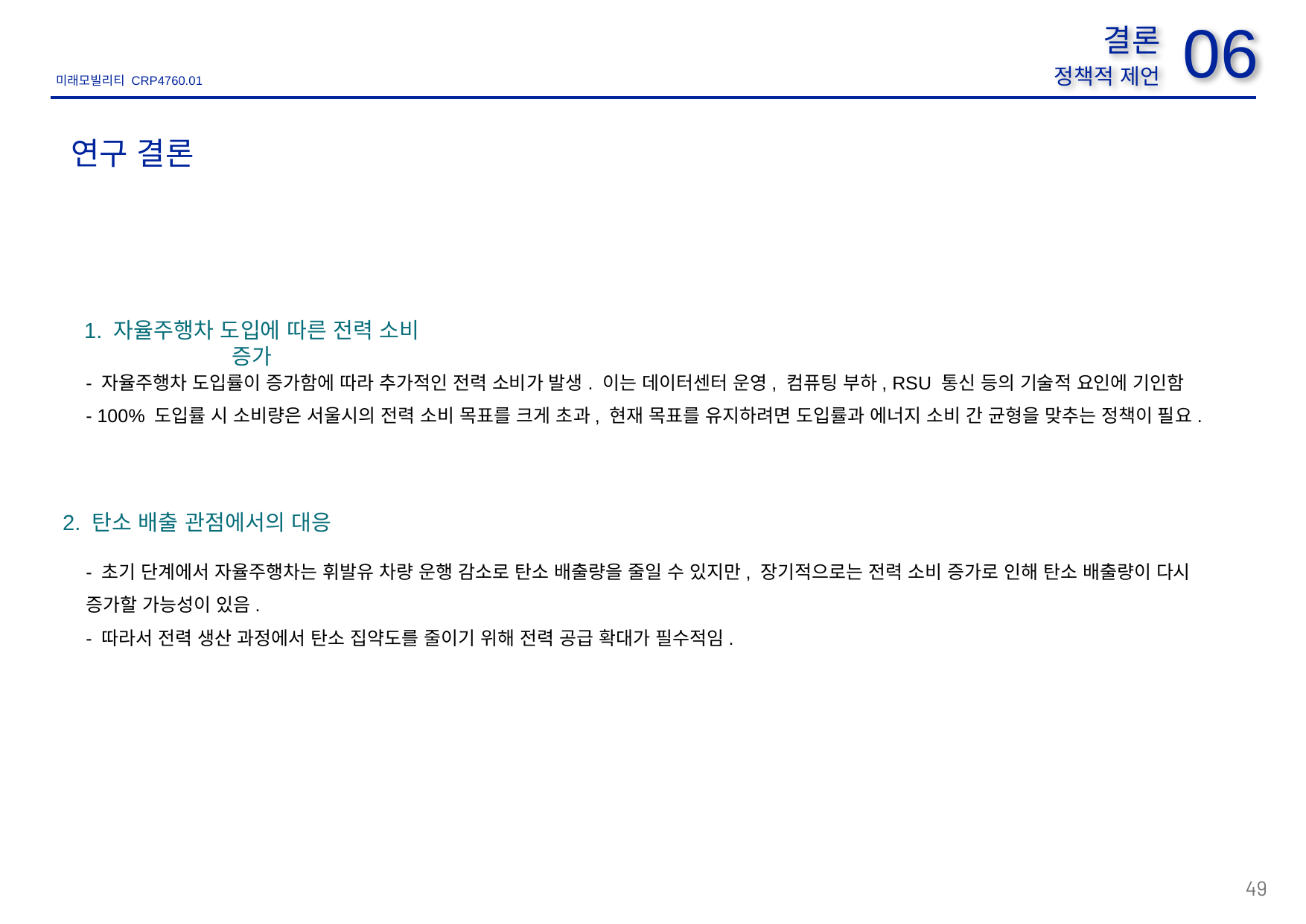

사진 대상지가 아닌 검토범위가 들어간 사진으로 교체
06
결론
정책적 제언
연구 결론
1. 자율주행차 도입에 따른 전력 소비 증가
- 자율주행차 도입률이 증가함에 따라 추가적인 전력 소비가 발생. 이는 데이터센터 운영, 컴퓨팅 부하, RSU 통신 등의 기술적 요인에 기인함
- 100% 도입률 시 소비량은 서울시의 전력 소비 목표를 크게 초과, 현재 목표를 유지하려면 도입률과 에너지 소비 간 균형을 맞추는 정책이 필요.
2. 탄소 배출 관점에서의 대응
- 초기 단계에서 자율주행차는 휘발유 차량 운행 감소로 탄소 배출량을 줄일 수 있지만, 장기적으로는 전력 소비 증가로 인해 탄소 배출량이 다시 증가할 가능성이 있음.
- 따라서 전력 생산 과정에서 탄소 집약도를 줄이기 위해 전력 공급 확대가 필수적임.
49